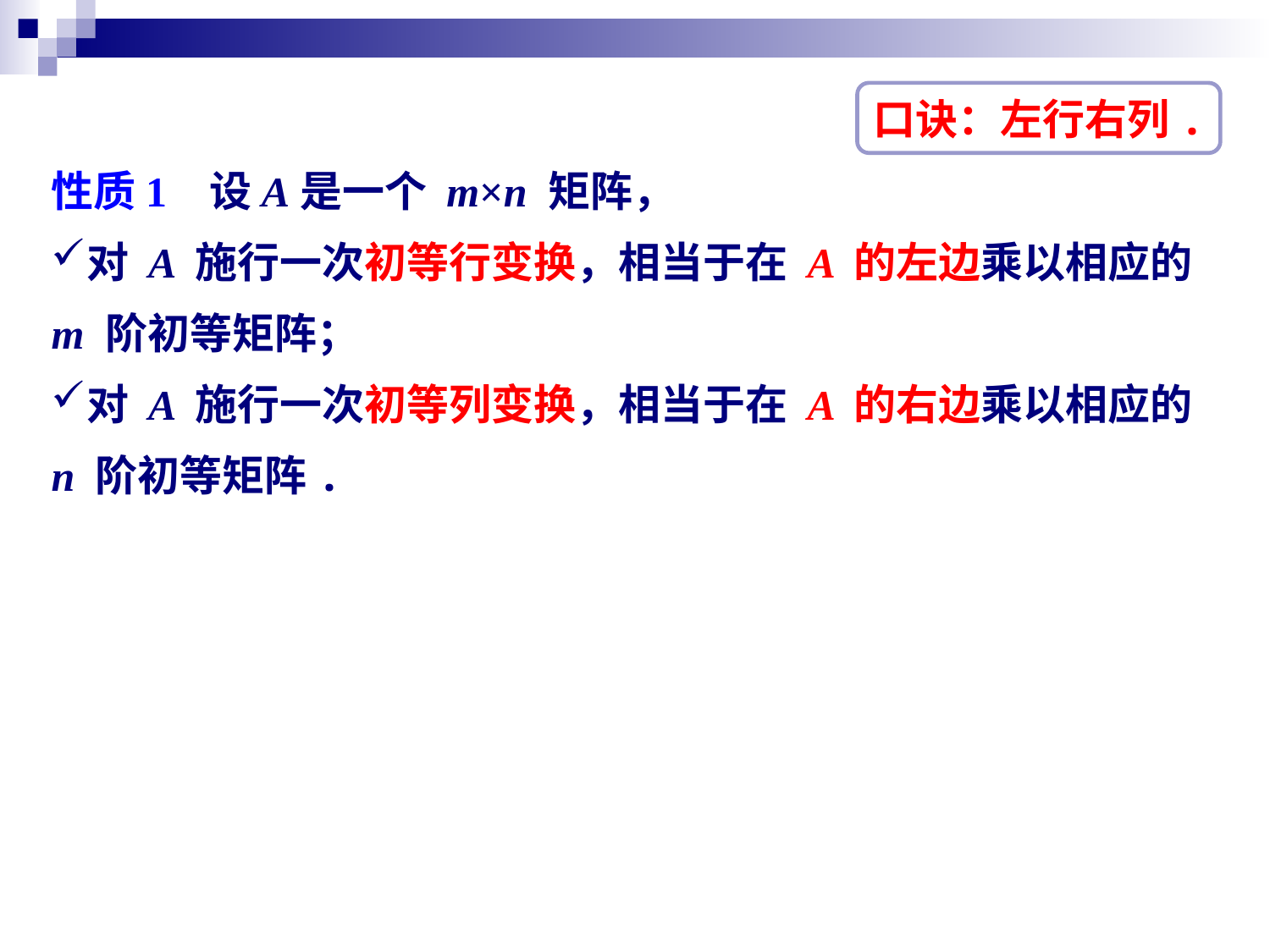

口诀：左行右列.
性质1   设A是一个 m×n 矩阵，
对 A 施行一次初等行变换，相当于在 A 的左边乘以相应的 m 阶初等矩阵；
对 A 施行一次初等列变换，相当于在 A 的右边乘以相应的 n 阶初等矩阵.